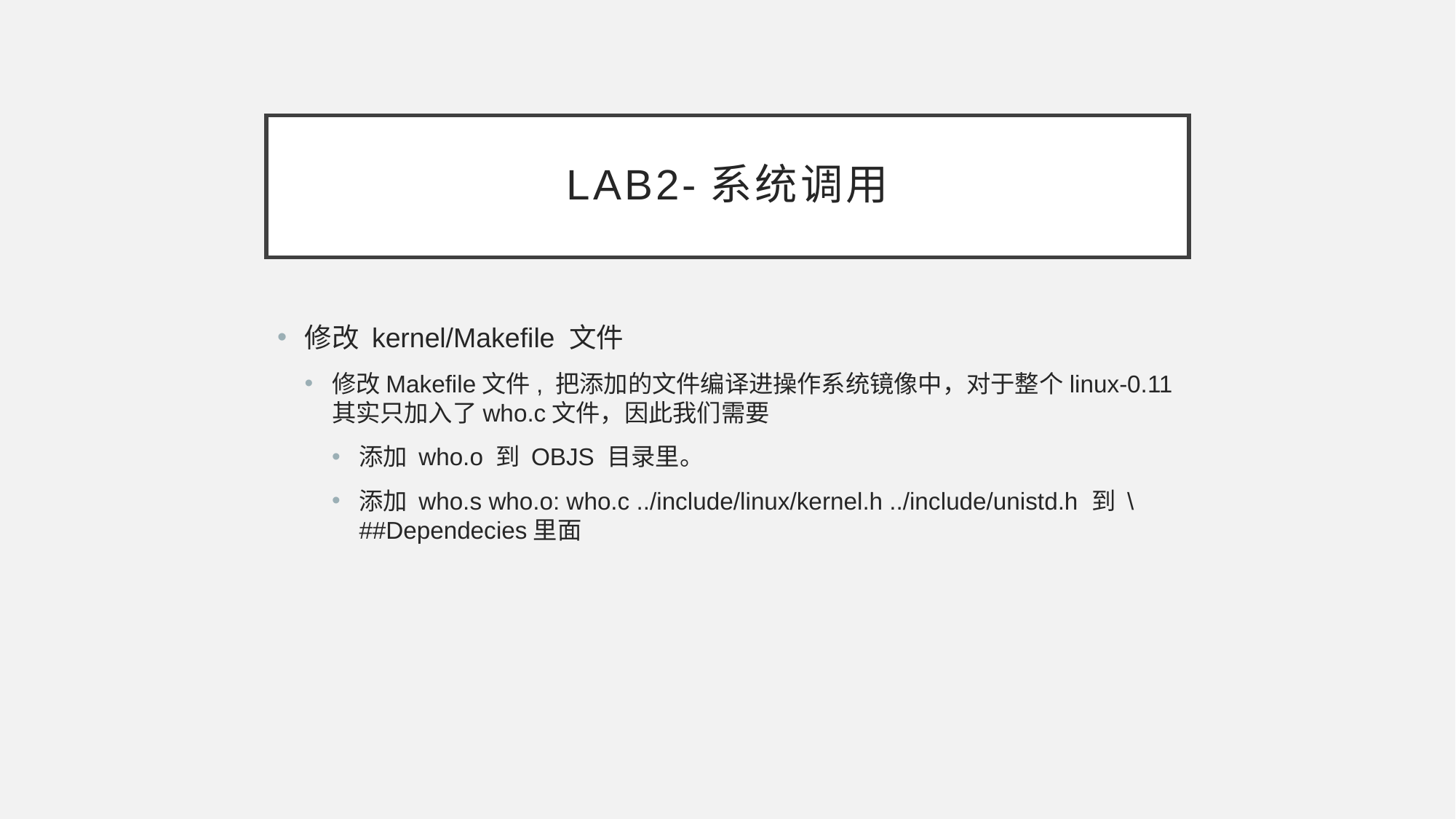

# Lab2-系统调用
修改 kernel/Makefile 文件
修改Makefile文件, 把添加的文件编译进操作系统镜像中，对于整个linux-0.11其实只加入了who.c文件，因此我们需要
添加 who.o 到 OBJS 目录里。
添加 who.s who.o: who.c ../include/linux/kernel.h ../include/unistd.h 到 \##Dependecies里面